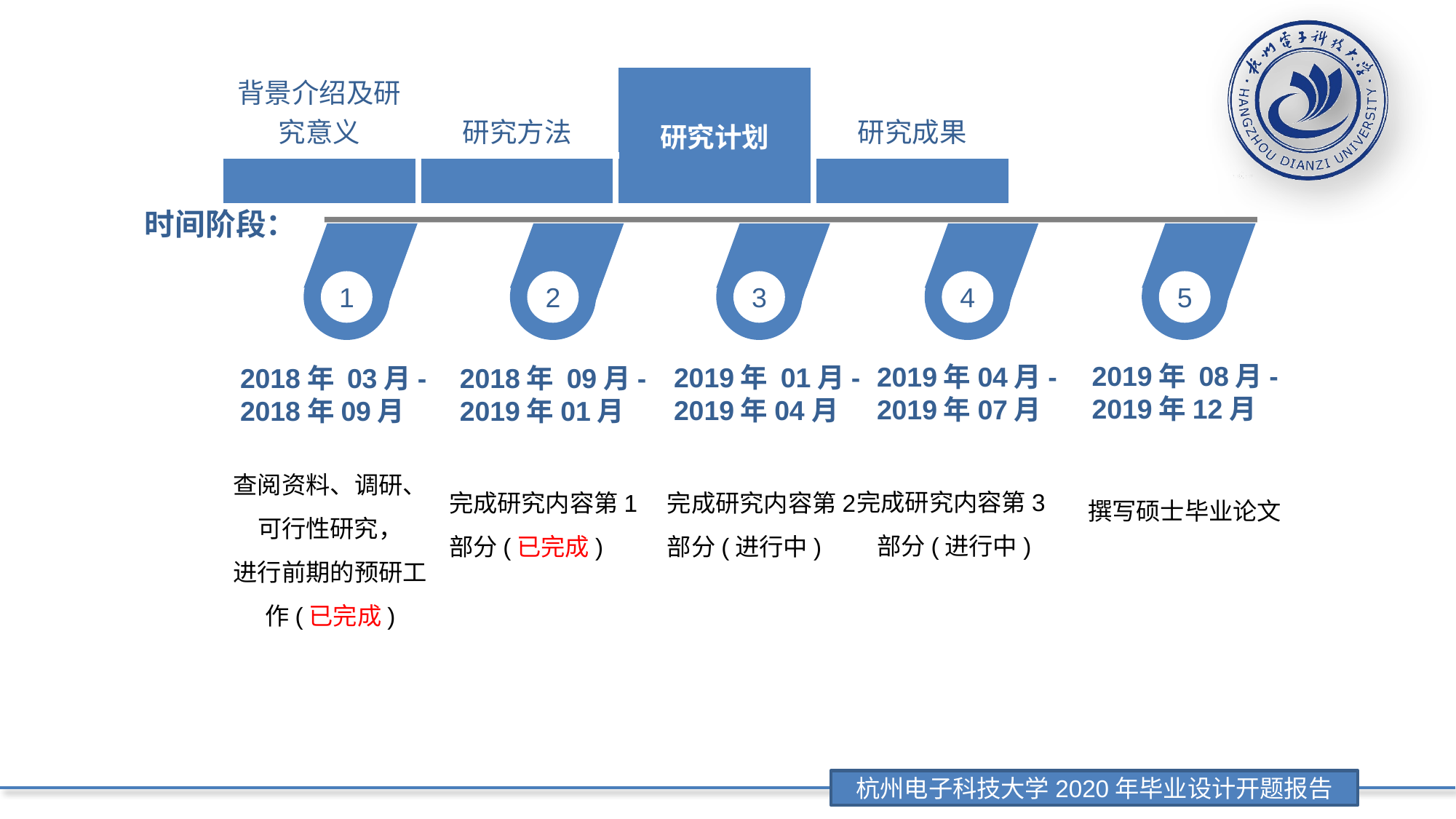

| 背景介绍及研究意义 | 研究方法 | 研究计划 | 研究成果 |
| --- | --- | --- | --- |
|  |  |  |  |
时间阶段：

1

2

3

4

5
2019年 08月-
2019年12月
2019年04月-
2019年07月
2019年 01月-
2019年04月
2018年 03月-
2018年09月
2018年 09月-
2019年01月
查阅资料、调研、可行性研究，
进行前期的预研工作(已完成)
完成研究内容第3部分(进行中)
完成研究内容第1部分(已完成)
完成研究内容第2部分(进行中)
撰写硕士毕业论文